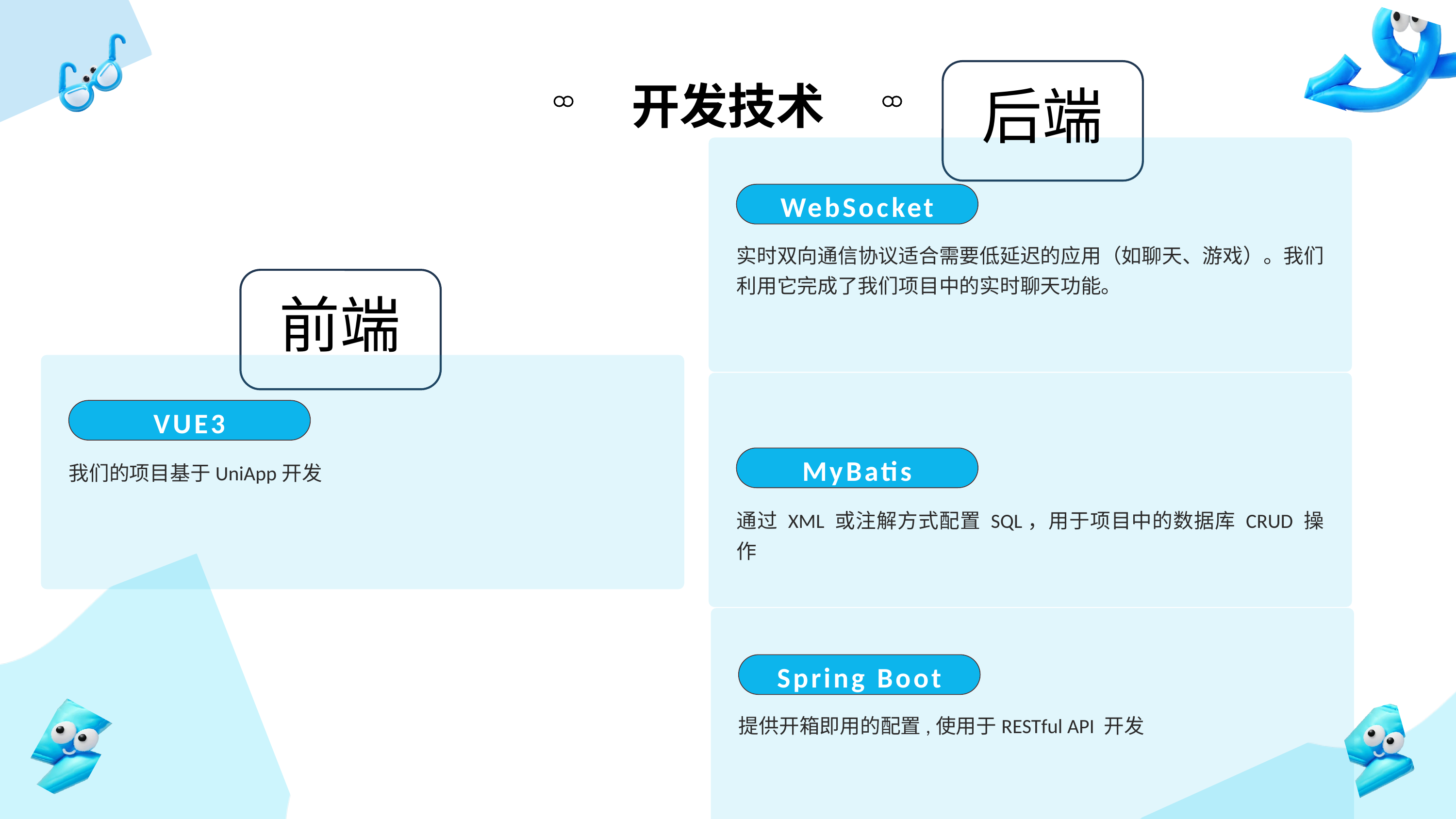

前端
开发技术
后端

WebSocket
实时双向通信协议适合需要低延迟的应用（如聊天、游戏）。我们利用它完成了我们项目中的实时聊天功能。
前端
前端

VUE3

MyBatis
我们的项目基于UniApp开发
流程步骤
通过 XML 或注解方式配置 SQL，用于项目中的数据库 CRUD 操作

Spring Boot

提供开箱即用的配置,使用于RESTful API 开发